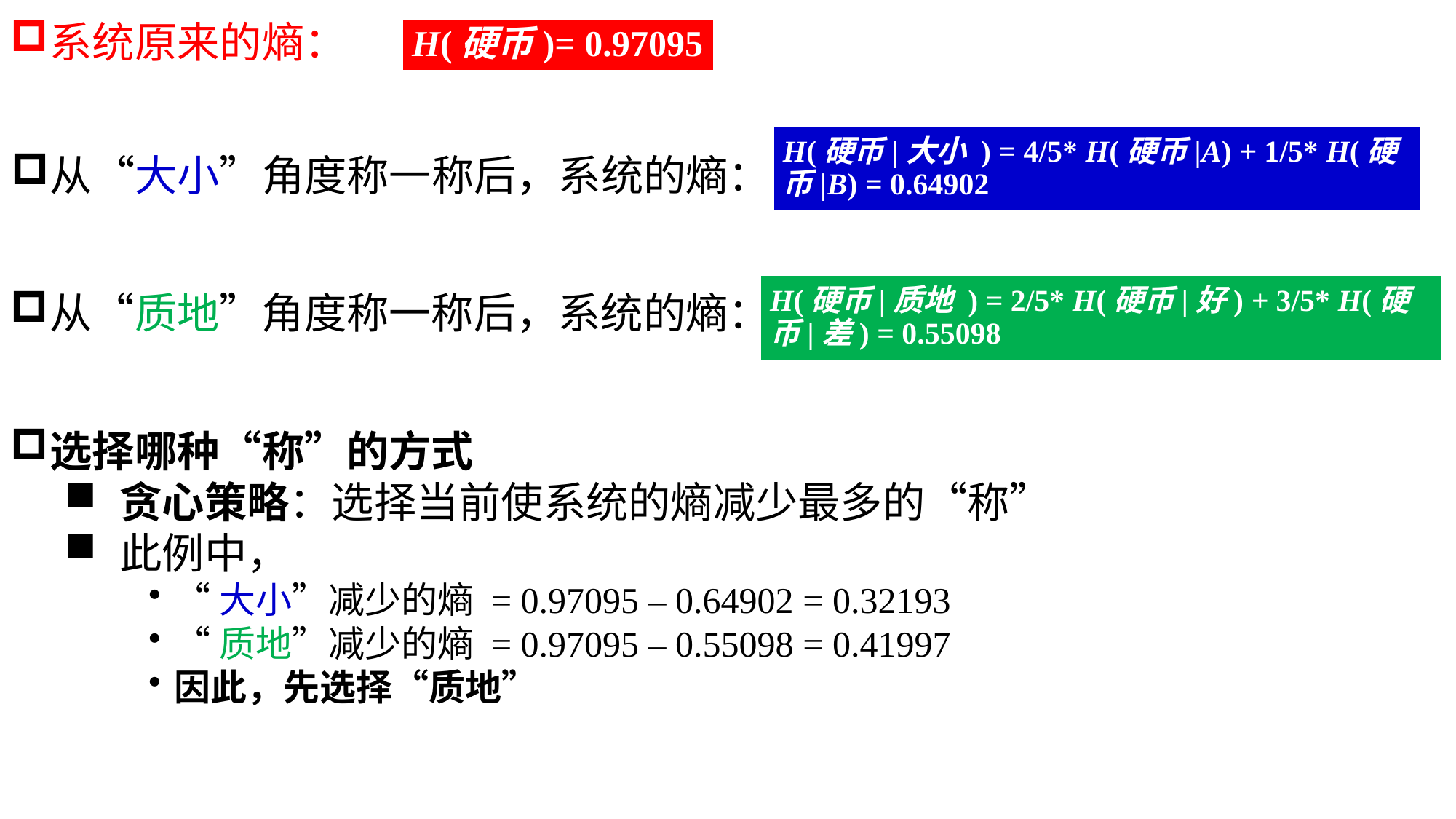

系统原来的熵：
H(硬币)= 0.97095
H(硬币|大小 ) = 4/5* H(硬币|A) + 1/5* H(硬币|B) = 0.64902
从“大小”角度称一称后，系统的熵：
H(硬币|质地 ) = 2/5* H(硬币|好) + 3/5* H(硬币|差) = 0.55098
从“质地”角度称一称后，系统的熵：
选择哪种“称”的方式
贪心策略：选择当前使系统的熵减少最多的“称”
此例中，
“大小”减少的熵 = 0.97095 – 0.64902 = 0.32193
“质地”减少的熵 = 0.97095 – 0.55098 = 0.41997
因此，先选择“质地”